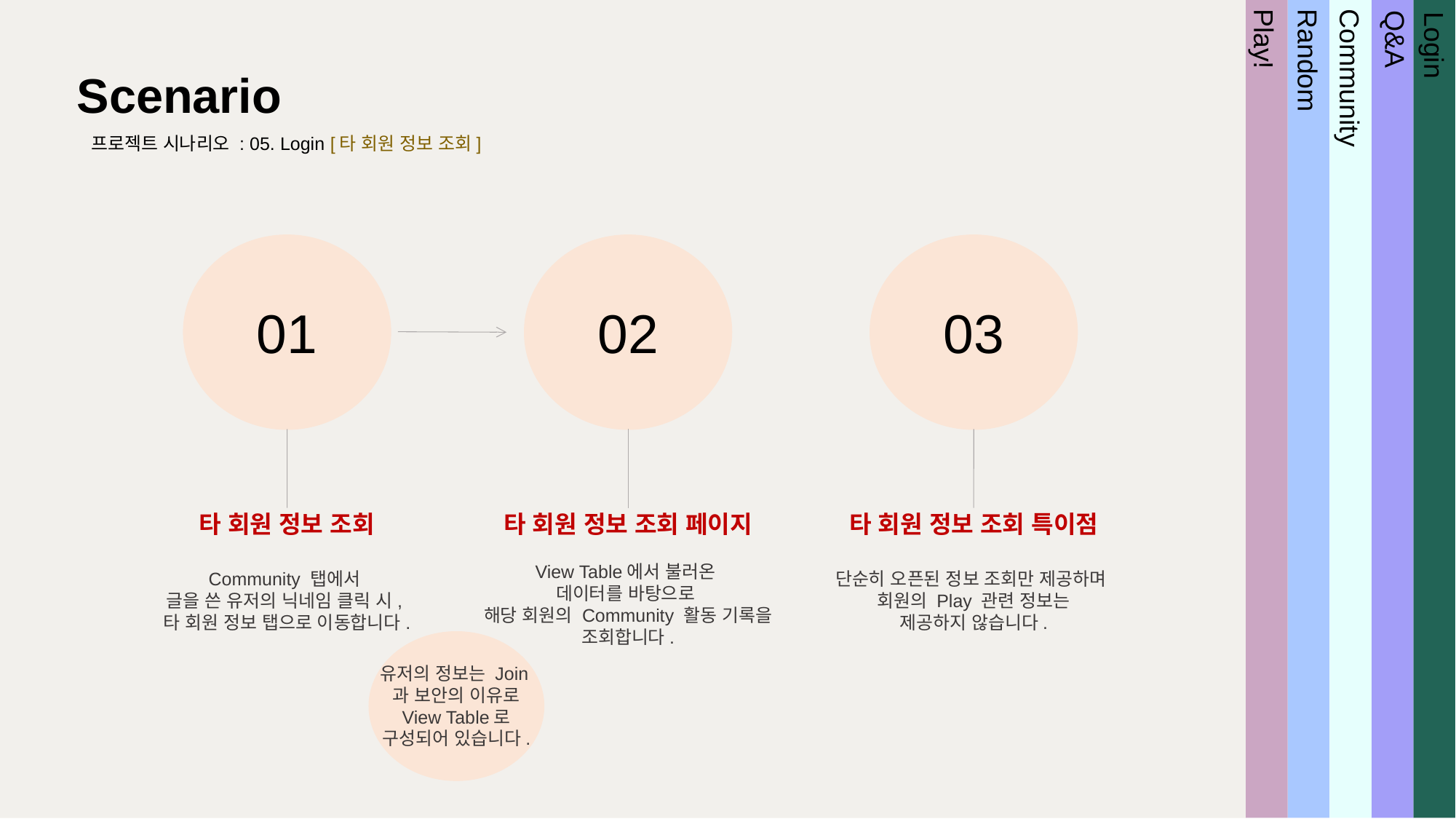

Scenario
프로젝트 시나리오 : 05. Login [타 회원 정보 조회]
Community
Random
Play!
Login
Q&A

01
02
03
타 회원 정보 조회

Community 탭에서
글을 쓴 유저의 닉네임 클릭 시,
타 회원 정보 탭으로 이동합니다.

타 회원 정보 조회 페이지

View Table에서 불러온
데이터를 바탕으로
해당 회원의 Community 활동 기록을 조회합니다.

타 회원 정보 조회 특이점

단순히 오픈된 정보 조회만 제공하며
회원의 Play 관련 정보는
제공하지 않습니다.

유저의 정보는 Join과 보안의 이유로 View Table로 구성되어 있습니다.